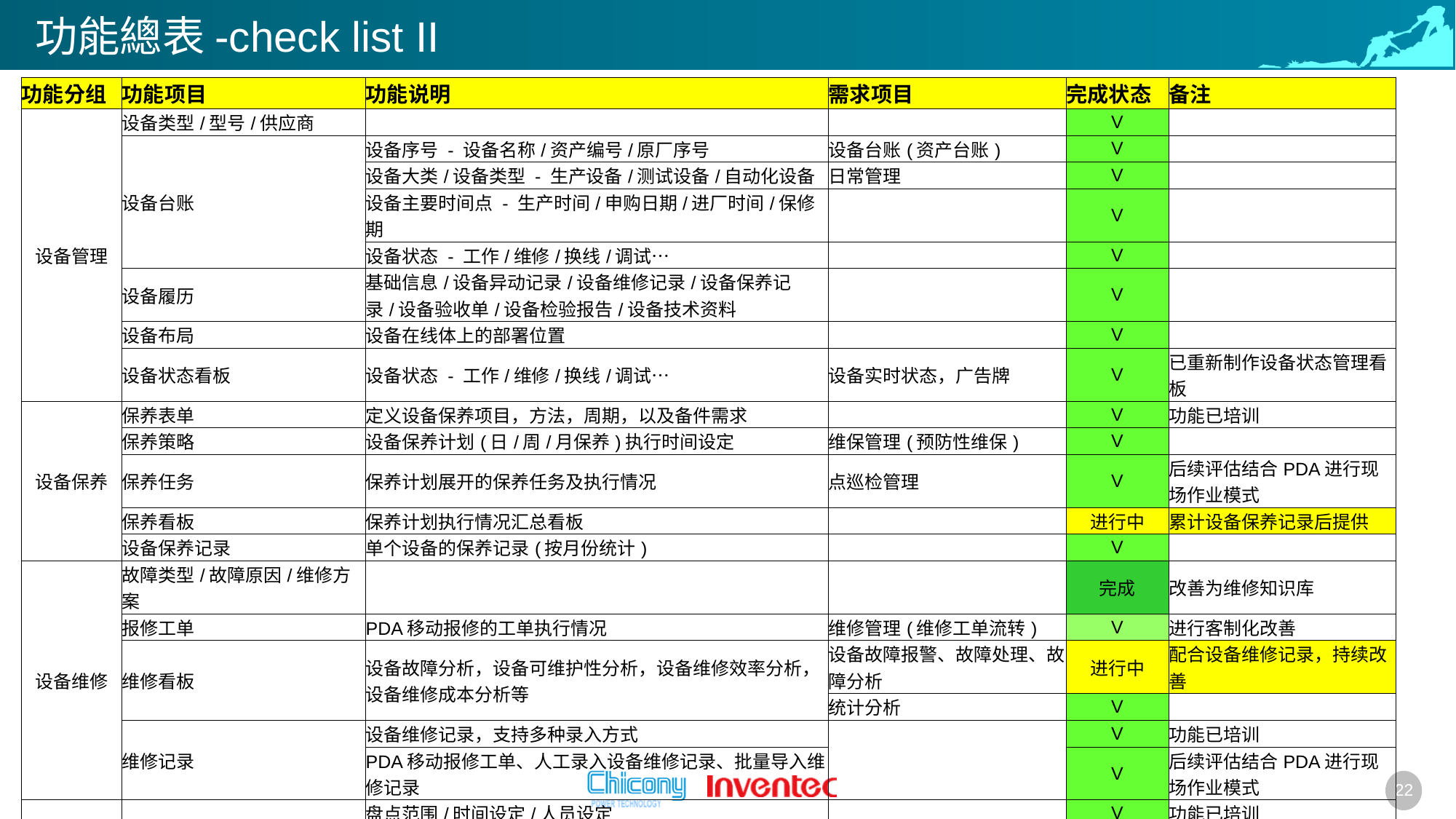

# 功能總表-check list II
| 功能分组 | 功能项目 | 功能说明 | 需求项目 | 完成状态 | 备注 |
| --- | --- | --- | --- | --- | --- |
| 设备管理 | 设备类型/型号/供应商 |  |  | V |  |
|  | 设备台账 | 设备序号 - 设备名称/资产编号/原厂序号 | 设备台账(资产台账) | V |  |
|  |  | 设备大类/设备类型 - 生产设备/测试设备/自动化设备 | 日常管理 | V |  |
|  |  | 设备主要时间点 - 生产时间/申购日期/进厂时间/保修期 |  | V |  |
|  |  | 设备状态 - 工作/维修/换线/调试… |  | V |  |
|  | 设备履历 | 基础信息/设备异动记录/设备维修记录/设备保养记录/设备验收单/设备检验报告/设备技术资料 |  | V |  |
|  | 设备布局 | 设备在线体上的部署位置 |  | V |  |
|  | 设备状态看板 | 设备状态 - 工作/维修/换线/调试… | 设备实时状态，广告牌 | V | 已重新制作设备状态管理看板 |
| 设备保养 | 保养表单 | 定义设备保养项目，方法，周期，以及备件需求 |  | V | 功能已培训 |
|  | 保养策略 | 设备保养计划(日/周/月保养)执行时间设定 | 维保管理(预防性维保) | V |  |
|  | 保养任务 | 保养计划展开的保养任务及执行情况 | 点巡检管理 | V | 后续评估结合PDA进行现场作业模式 |
|  | 保养看板 | 保养计划执行情况汇总看板 |  | 进行中 | 累计设备保养记录后提供 |
|  | 设备保养记录 | 单个设备的保养记录(按月份统计) |  | V |  |
| 设备维修 | 故障类型/故障原因/维修方案 |  |  | 完成 | 改善为维修知识库 |
|  | 报修工单 | PDA移动报修的工单执行情况 | 维修管理(维修工单流转) | V | 进行客制化改善 |
|  | 维修看板 | 设备故障分析，设备可维护性分析，设备维修效率分析，设备维修成本分析等 | 设备故障报警、故障处理、故障分析 | 进行中 | 配合设备维修记录，持续改善 |
|  |  |  | 统计分析 | V |  |
|  | 维修记录 | 设备维修记录，支持多种录入方式 |  | V | 功能已培训 |
|  |  | PDA移动报修工单、人工录入设备维修记录、批量导入维修记录 |  | V | 后续评估结合PDA进行现场作业模式 |
| 盘点管理 | 盘点任务 | 盘点范围/时间设定/人员设定 |  | V | 功能已培训 |
|  |  | 盘点结果确认/设备布局调整 |  | V |  |
|  |  | 备品盘点作业后的盘盈/盘亏处理 |  | V |  |